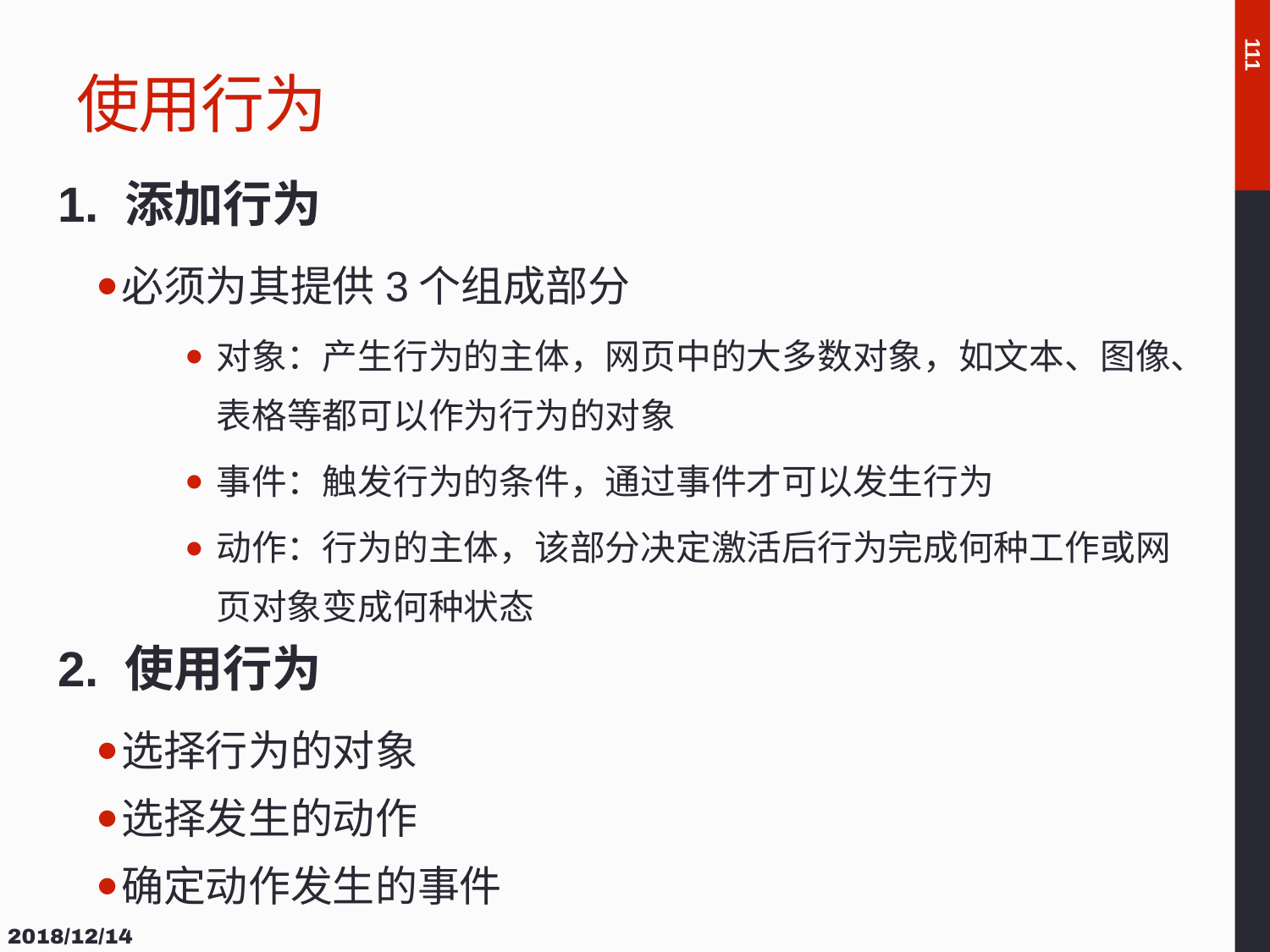

# 使用行为
111
1. 添加行为
必须为其提供3个组成部分
对象：产生行为的主体，网页中的大多数对象，如文本、图像、表格等都可以作为行为的对象
事件：触发行为的条件，通过事件才可以发生行为
动作：行为的主体，该部分决定激活后行为完成何种工作或网页对象变成何种状态
2. 使用行为
选择行为的对象
选择发生的动作
确定动作发生的事件
2018/12/14